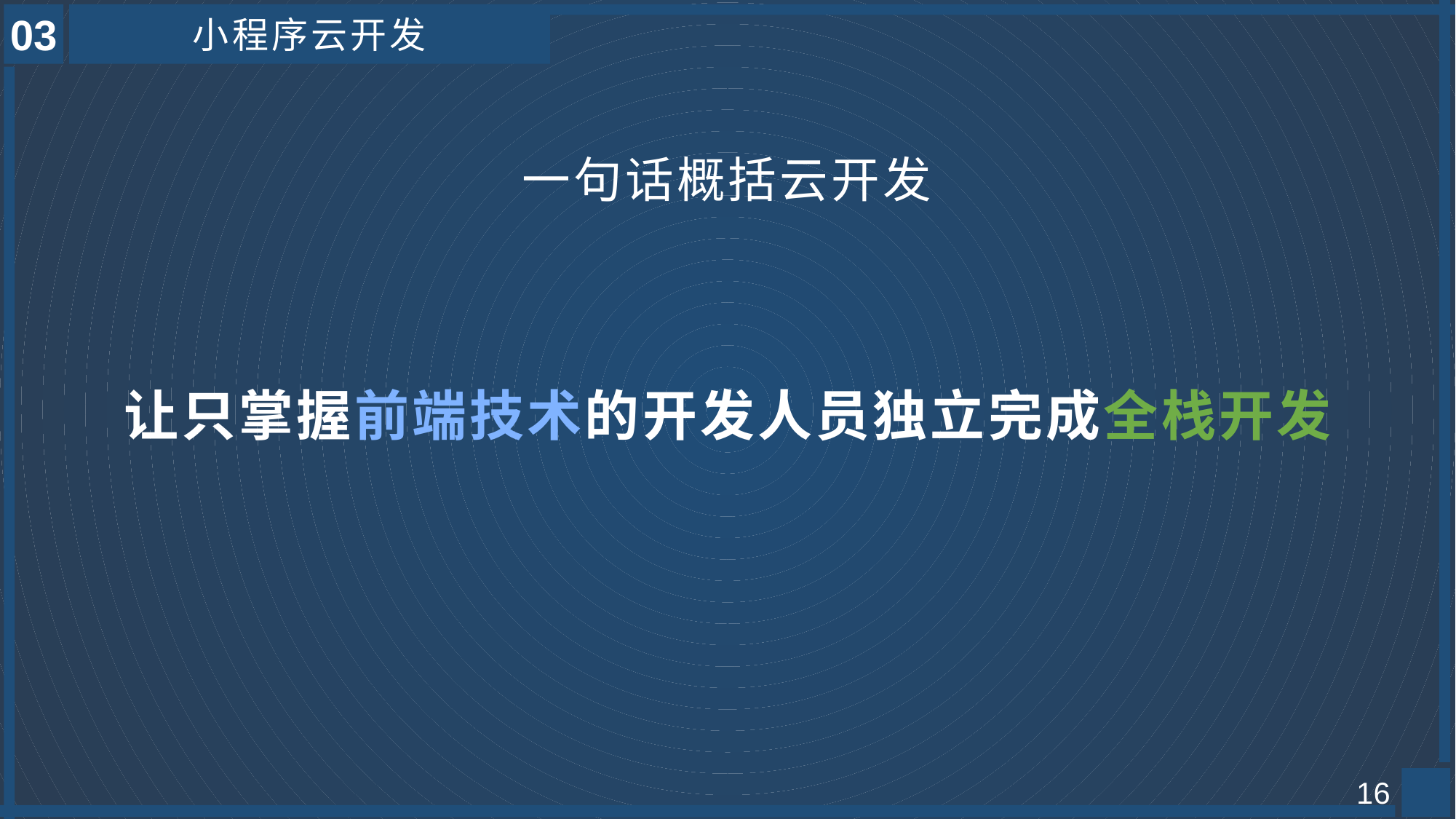

03
小程序云开发

一句话概括云开发
让只掌握前端技术的开发人员独立完成全栈开发

16